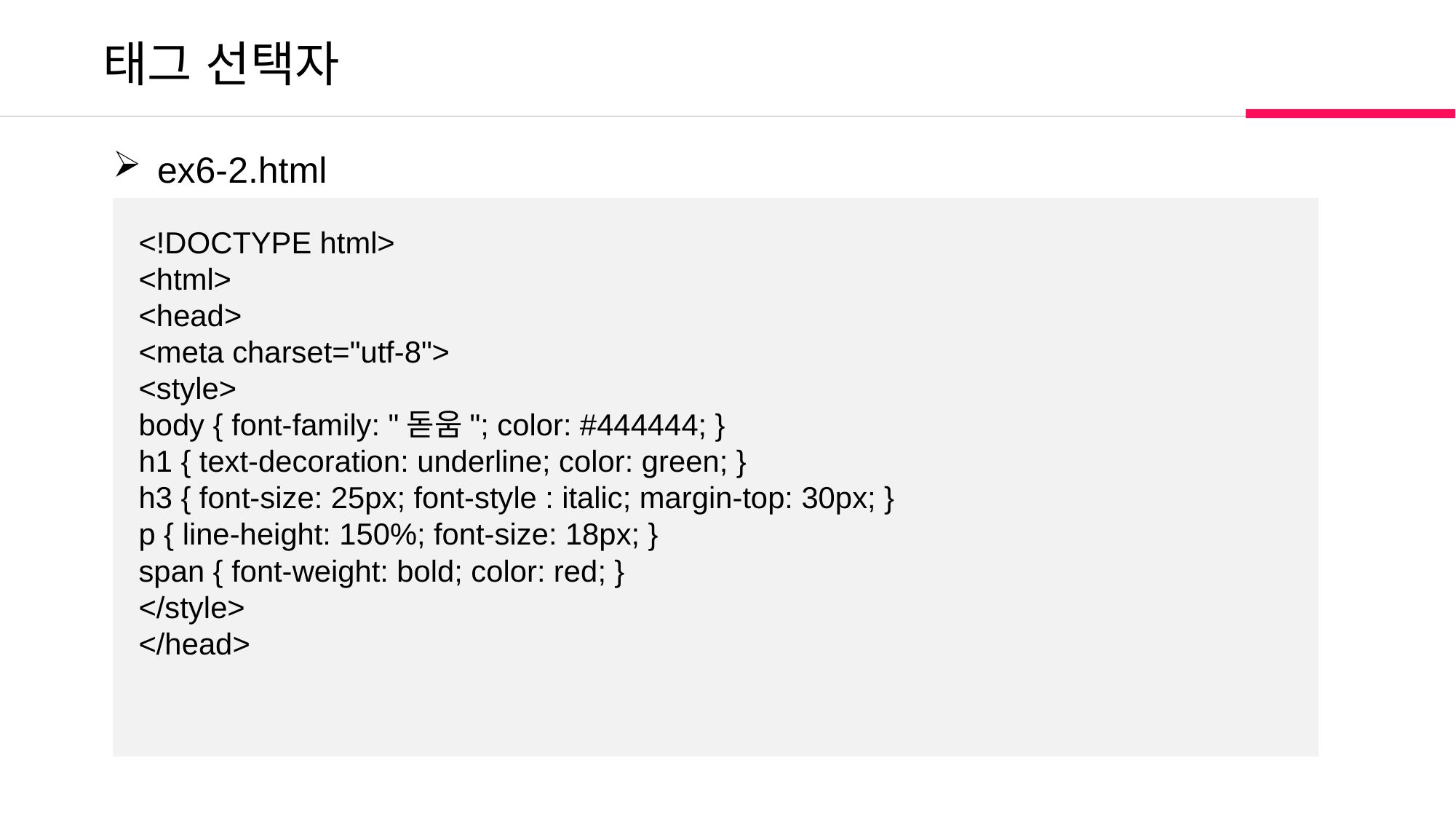

태그 선택자

 ex6-2.html
<!DOCTYPE html>
<html>
<head>
<meta charset="utf-8">
<style>
body { font-family: "돋움"; color: #444444; }
h1 { text-decoration: underline; color: green; }
h3 { font-size: 25px; font-style : italic; margin-top: 30px; }
p { line-height: 150%; font-size: 18px; }
span { font-weight: bold; color: red; }
</style>
</head>